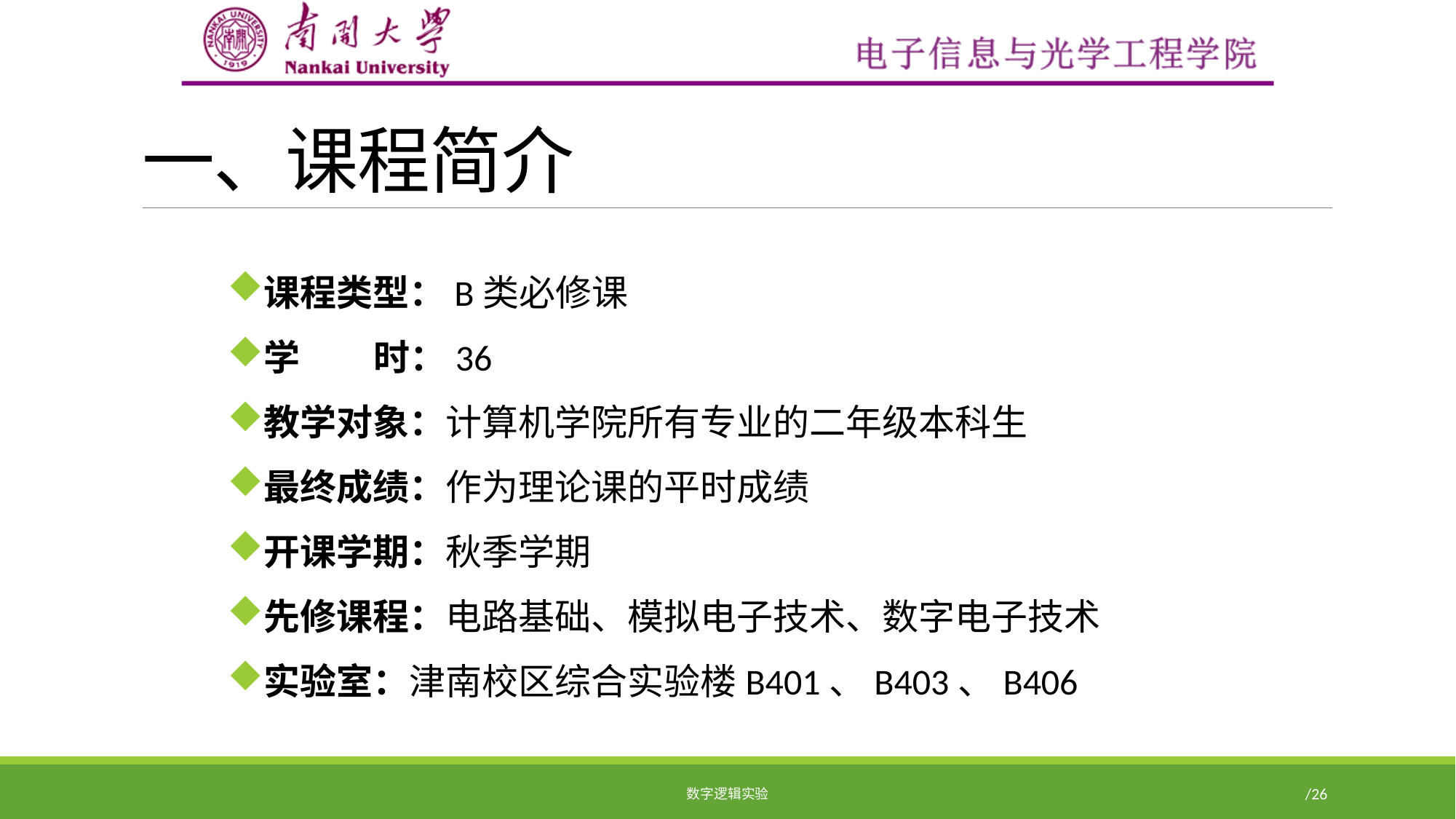

# 一、课程简介
课程类型：B类必修课
学         时：36
教学对象：计算机学院所有专业的二年级本科生
最终成绩：作为理论课的平时成绩
开课学期：秋季学期
先修课程：电路基础、模拟电子技术、数字电子技术
实验室：津南校区综合实验楼B401、B403、B406
数字逻辑实验
3